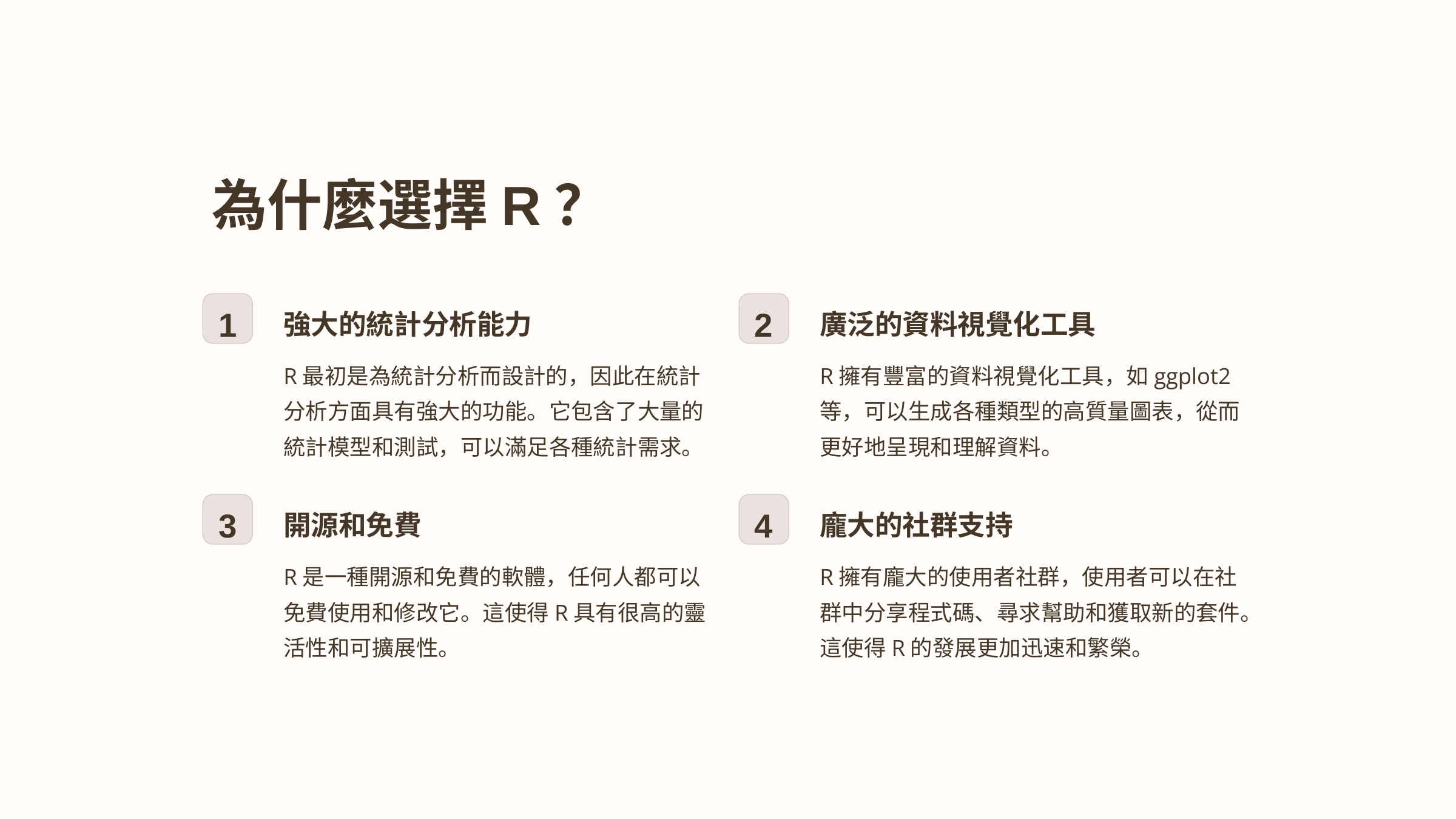

為什麼選擇R？

1
2
強大的統計分析能力
廣泛的資料視覺化工具
R最初是為統計分析而設計的，因此在統計分析方面具有強大的功能。它包含了大量的統計模型和測試，可以滿足各種統計需求。
R擁有豐富的資料視覺化工具，如ggplot2等，可以生成各種類型的高質量圖表，從而更好地呈現和理解資料。

3
4
開源和免費
龐大的社群支持
R是一種開源和免費的軟體，任何人都可以免費使用和修改它。這使得R具有很高的靈活性和可擴展性。
R擁有龐大的使用者社群，使用者可以在社群中分享程式碼、尋求幫助和獲取新的套件。這使得R的發展更加迅速和繁榮。